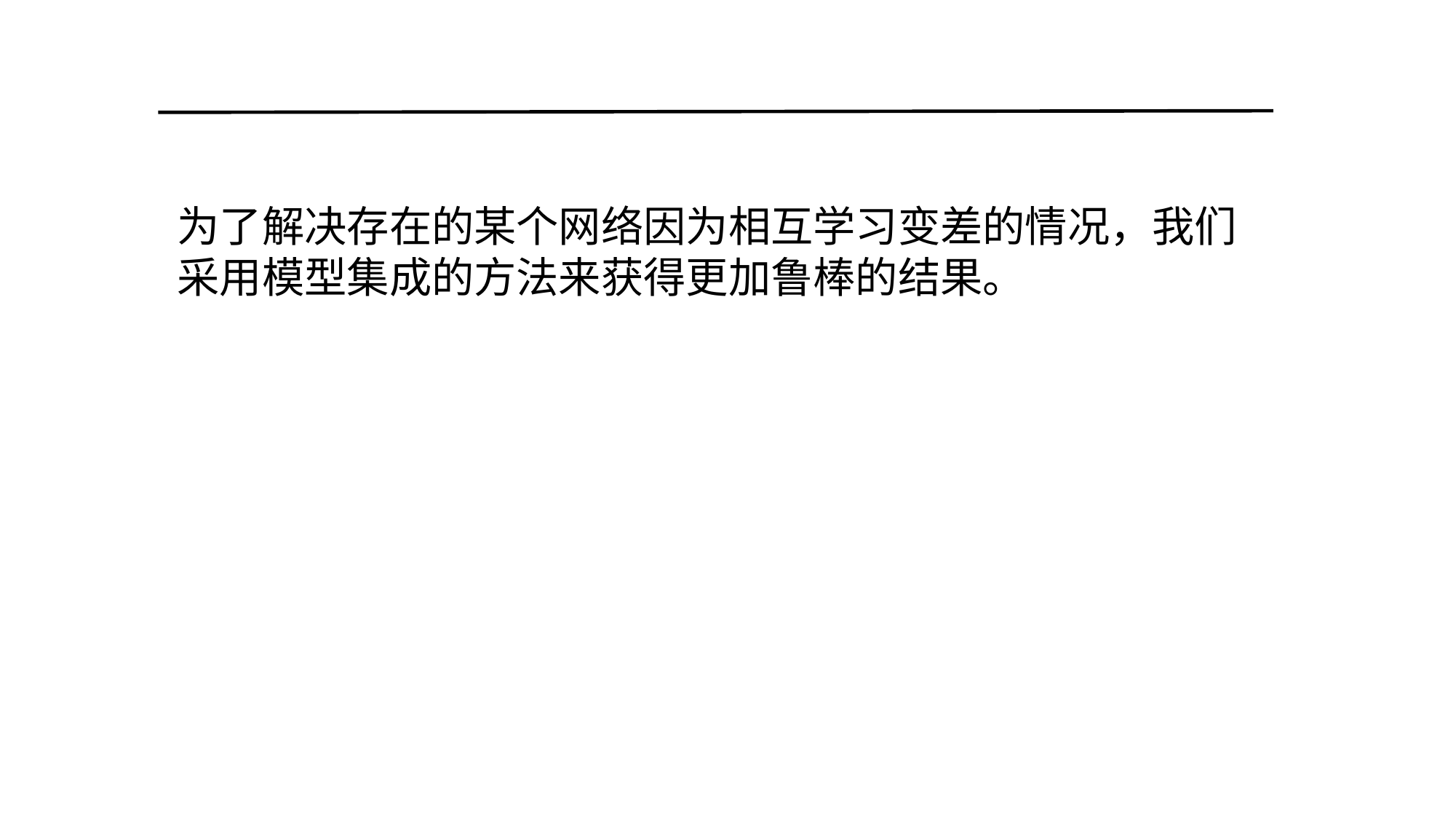

为了解决存在的某个网络因为相互学习变差的情况，我们采用模型集成的方法来获得更加鲁棒的结果。